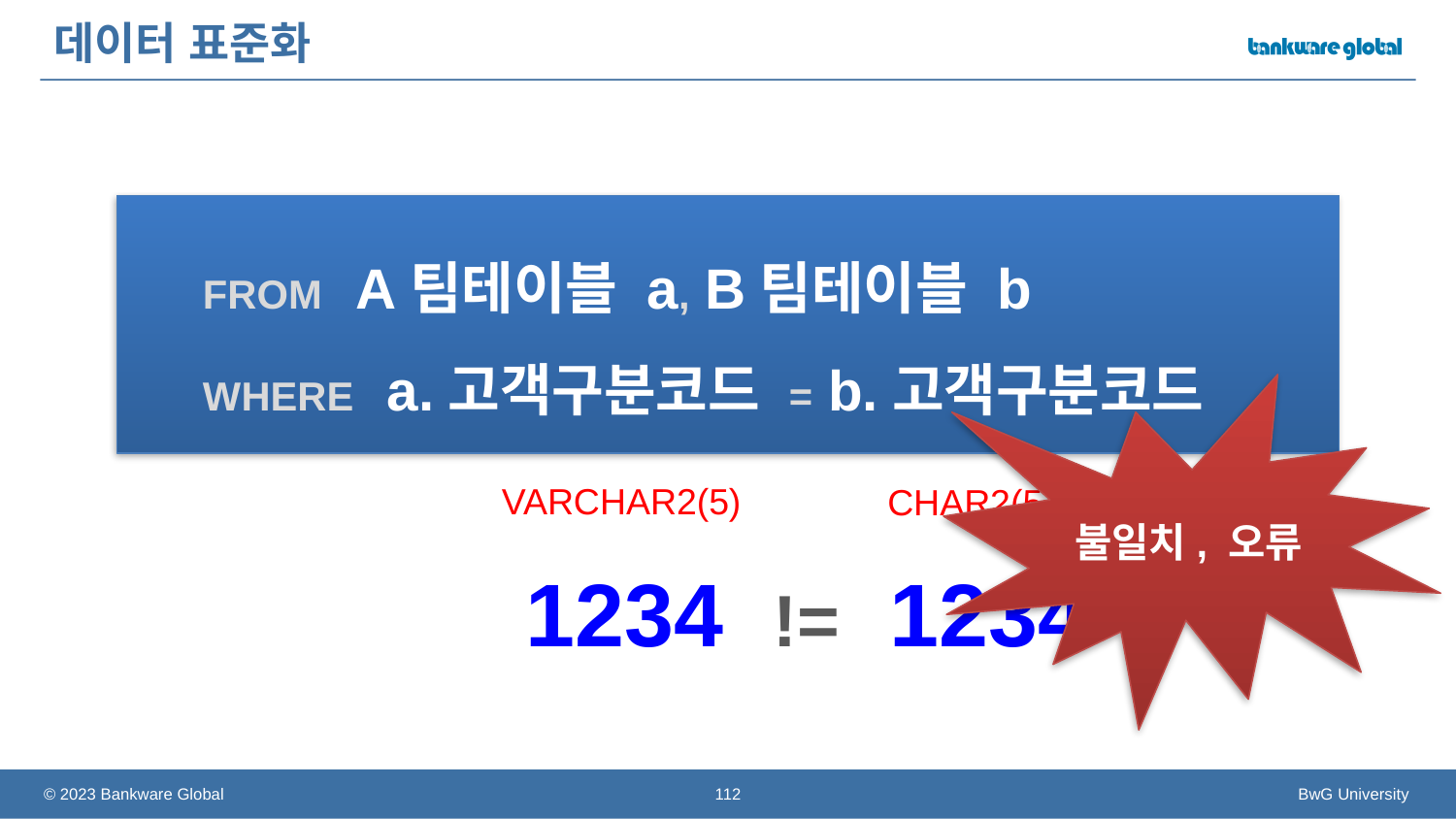

# 데이터 표준화
FROM   A팀테이블 a, B팀테이블 b
WHERE   a.고객구분코드 = b.고객구분코드
불일치, 오류
VARCHAR2(5)
CHAR2(5)
1234  !=  1234
112